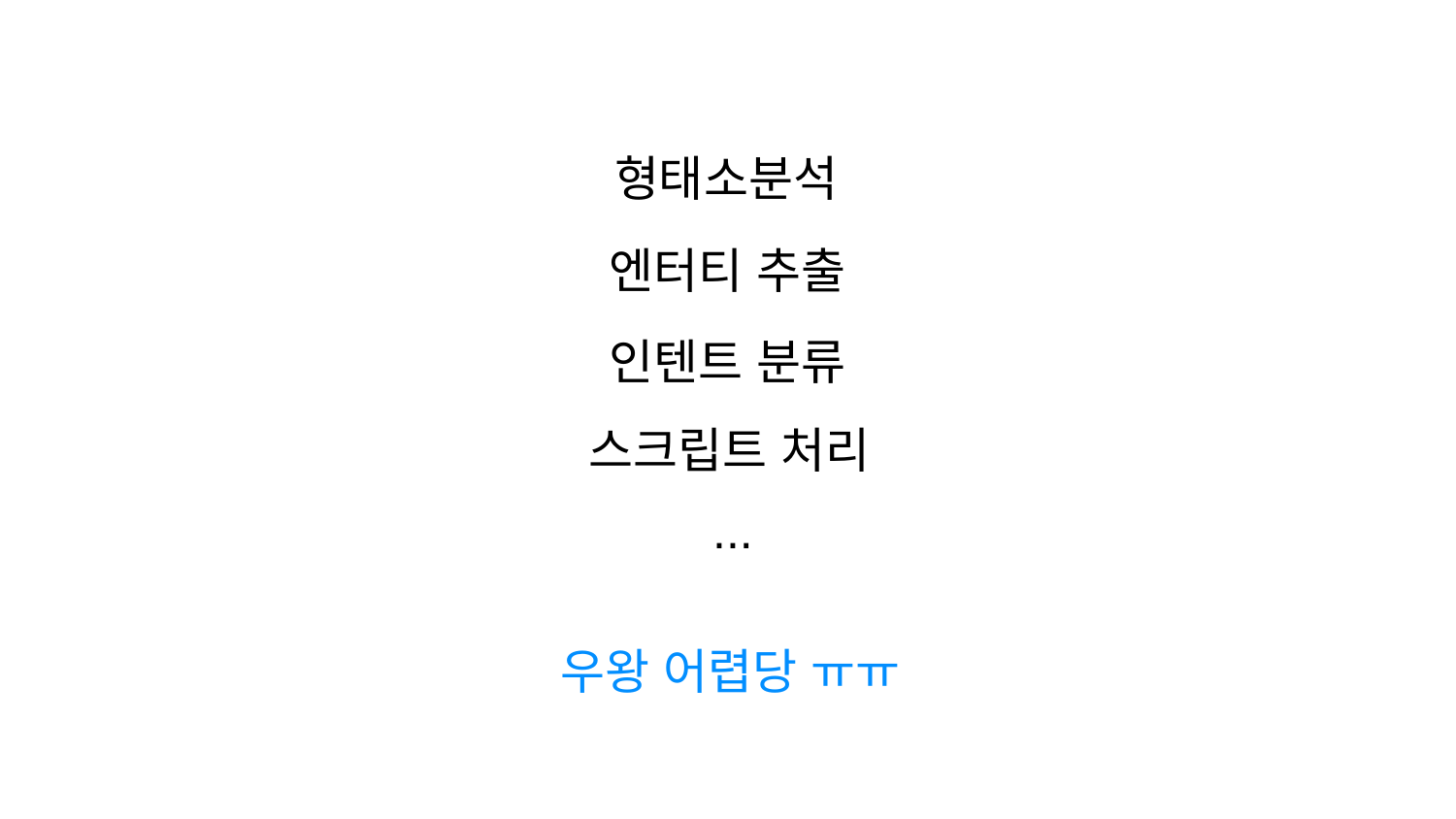

형태소분석
엔터티 추출
인텐트 분류
스크립트 처리
...
우왕 어렵당 ㅠㅠ